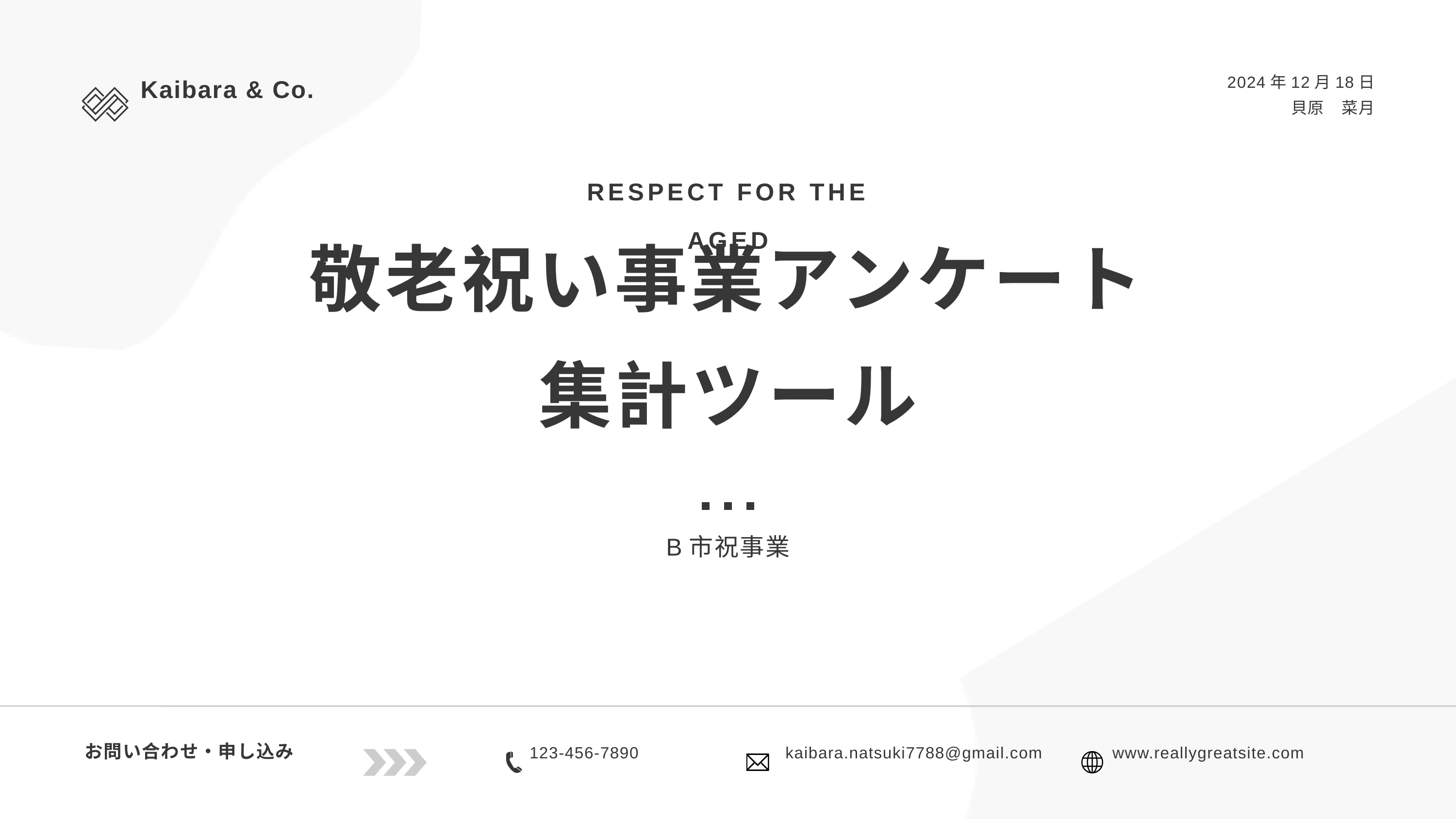

Kaibara & Co.
2024年12月18日
貝原　菜月

RESPECT FOR THE AGED

敬老祝い事業アンケート集計ツール

B市祝事業

お問い合わせ・申し込み
123-456-7890
kaibara.natsuki7788@gmail.com
www.reallygreatsite.com